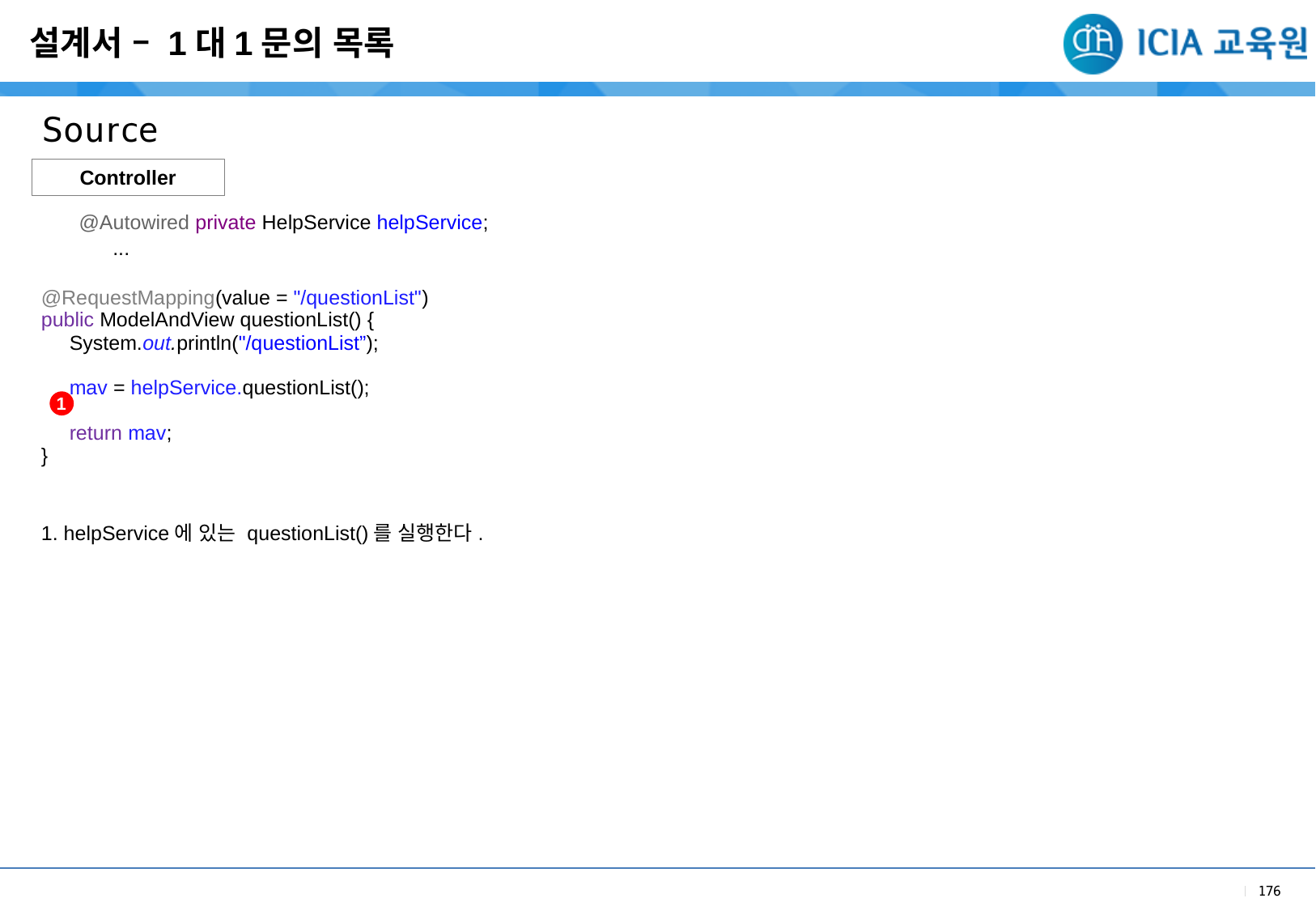

설계서 – 1대1문의 목록
Source
Controller
| @Autowired private HelpService helpService; ... @RequestMapping(value = "/questionList") public ModelAndView questionList() { System.out.println("/questionList”); mav = helpService.questionList(); return mav; } |
| --- |
| 1. helpService에 있는 questionList()를 실행한다. |
1